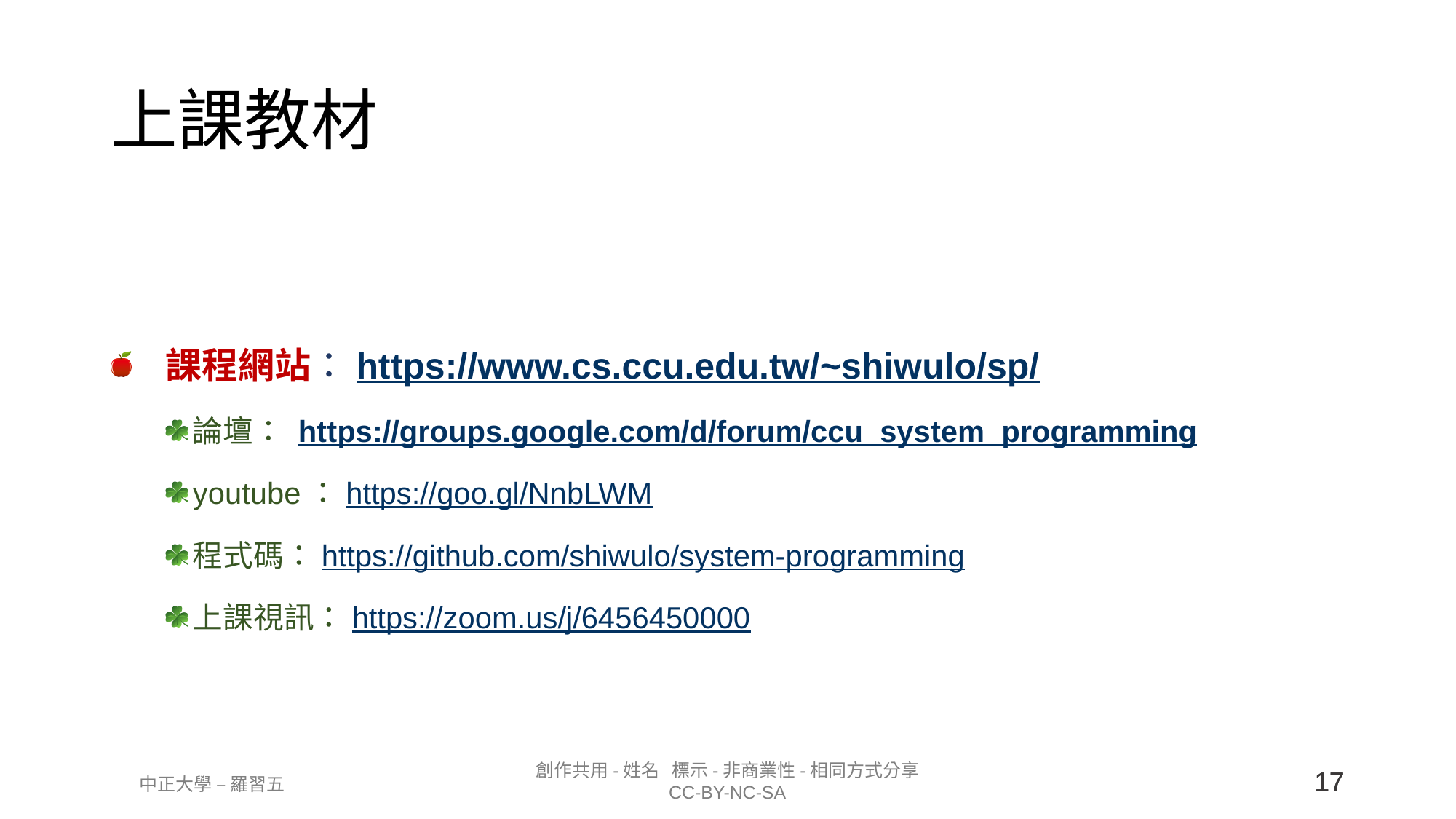

# 上課教材
課程網站：https://www.cs.ccu.edu.tw/~shiwulo/sp/
論壇： https://groups.google.com/d/forum/ccu_system_programming
youtube：https://goo.gl/NnbLWM
程式碼：https://github.com/shiwulo/system-programming
上課視訊：https://zoom.us/j/6456450000